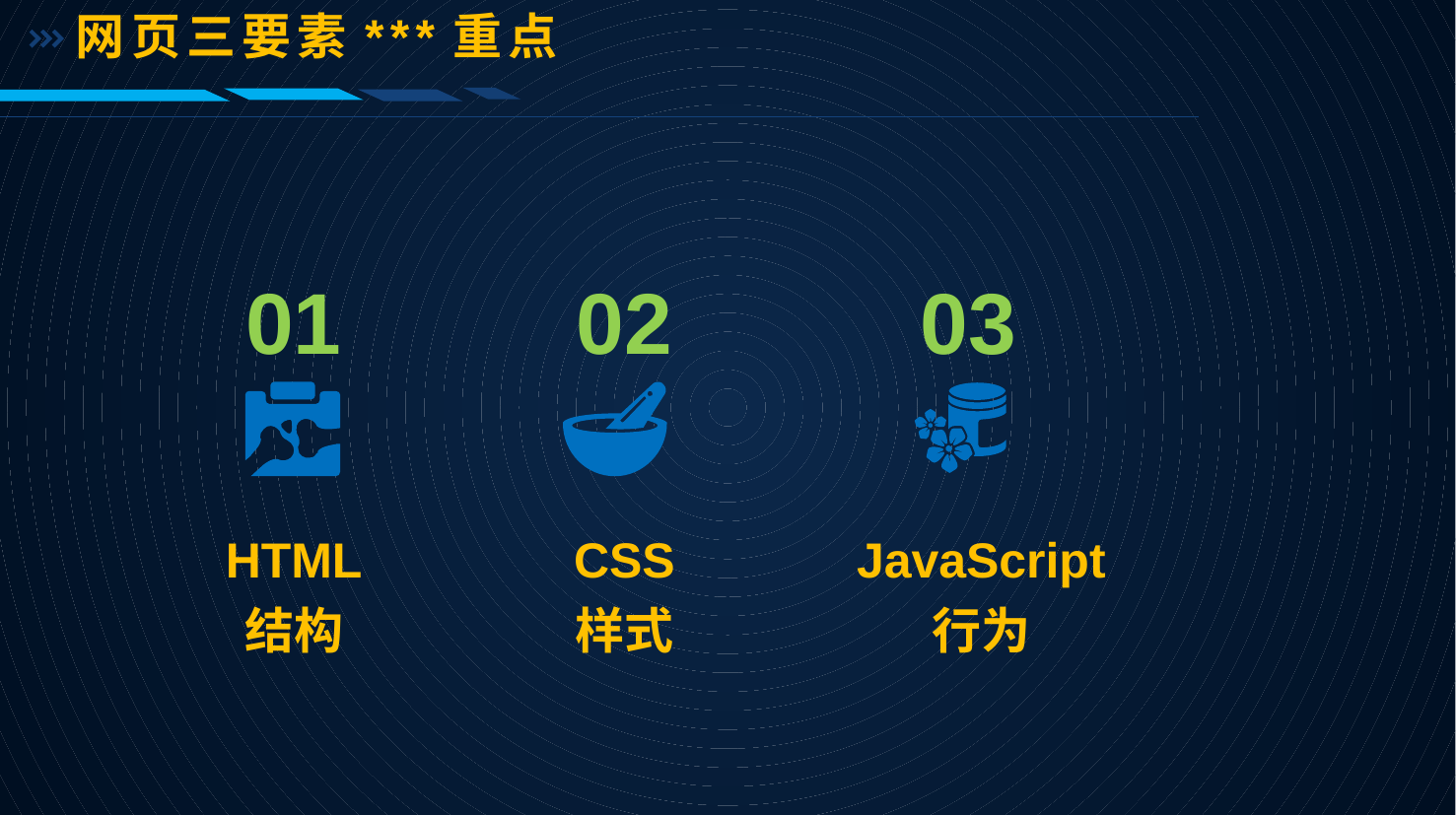

网页三要素***重点

01
02
03

HTML
结构
CSS
样式
JavaScript
行为